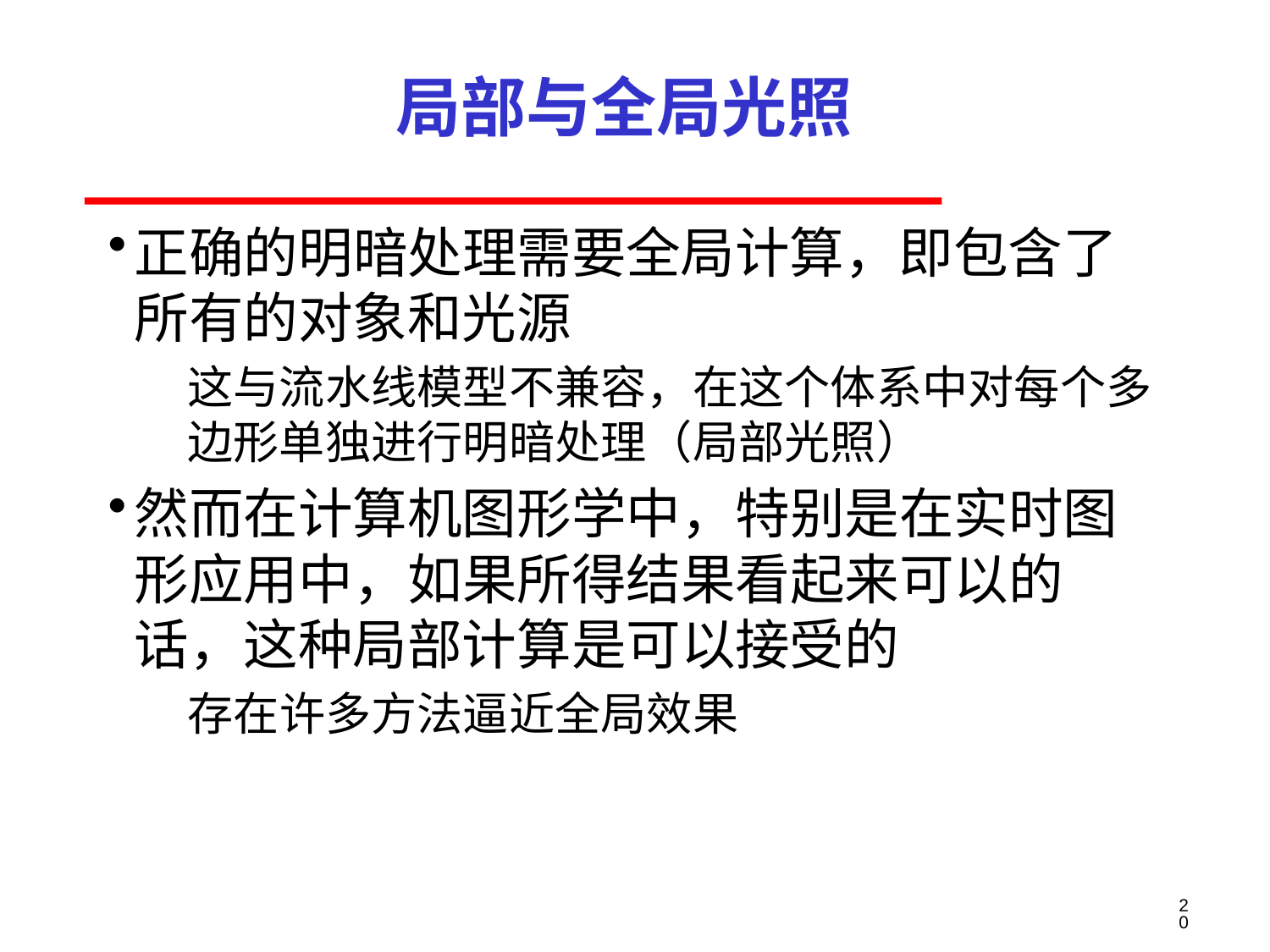

# 局部与全局光照
正确的明暗处理需要全局计算，即包含了
所有的对象和光源
这与流水线模型不兼容，在这个体系中对每个多边形单独进行明暗处理（局部光照）
然而在计算机图形学中，特别是在实时图
形应用中，如果所得结果看起来可以的话，这种局部计算是可以接受的
存在许多方法逼近全局效果
20